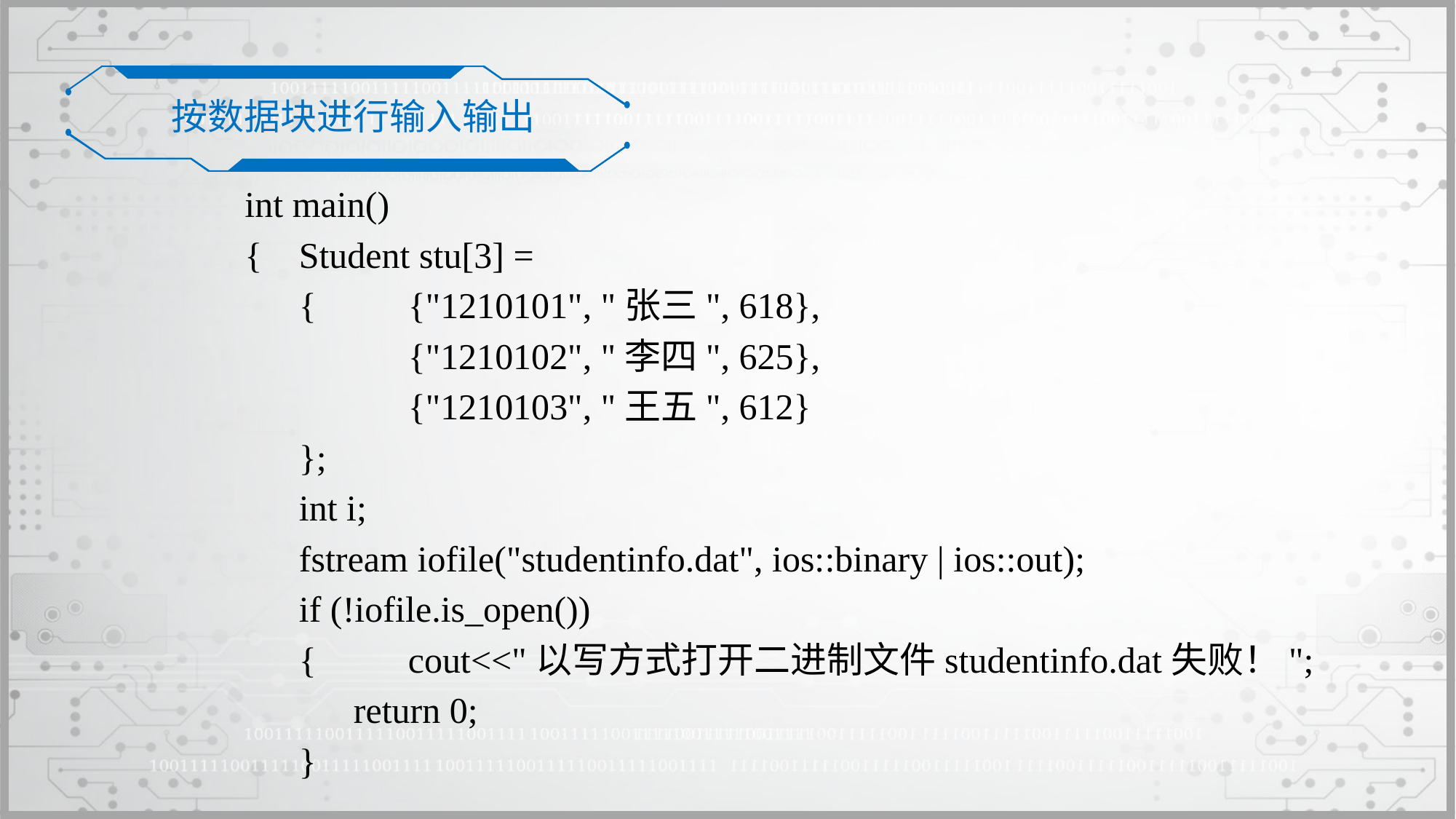

按数据块进行输入输出
int main()
{	Student stu[3] =
	{	{"1210101", "张三", 618},
		{"1210102", "李四", 625},
		{"1210103", "王五", 612}
	};
	int i;
	fstream iofile("studentinfo.dat", ios::binary | ios::out);
	if (!iofile.is_open())
	{	cout<<"以写方式打开二进制文件studentinfo.dat失败！";
	      return 0;
	}